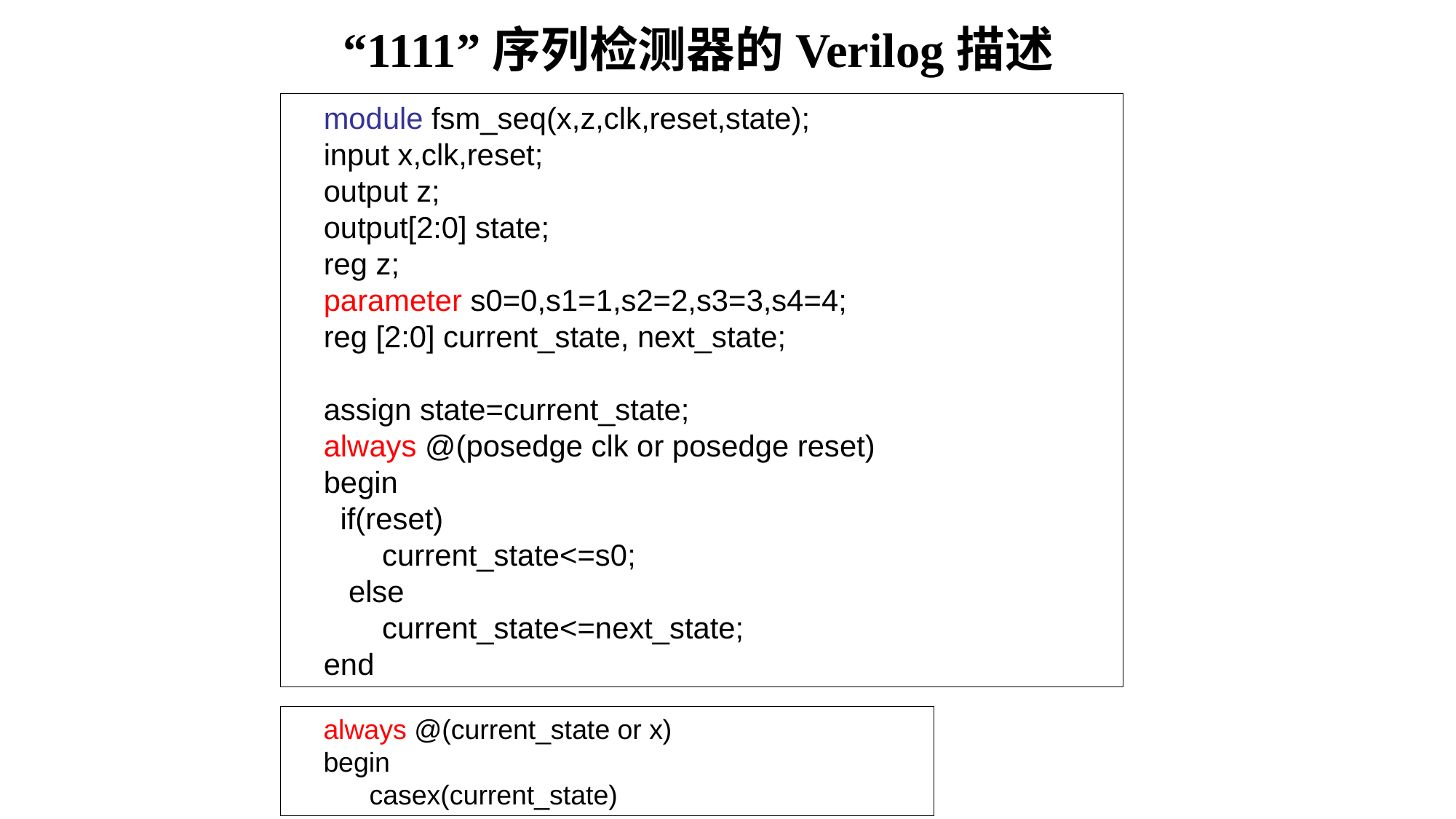

“1111”序列检测器的Verilog描述
module fsm_seq(x,z,clk,reset,state);
input x,clk,reset;
output z;
output[2:0] state;
reg z;
parameter s0=0,s1=1,s2=2,s3=3,s4=4;
reg [2:0] current_state, next_state;

assign state=current_state;
always @(posedge clk or posedge reset)
begin
  if(reset)
       current_state<=s0;
   else
       current_state<=next_state;
end
always @(current_state or x)
begin
      casex(current_state)